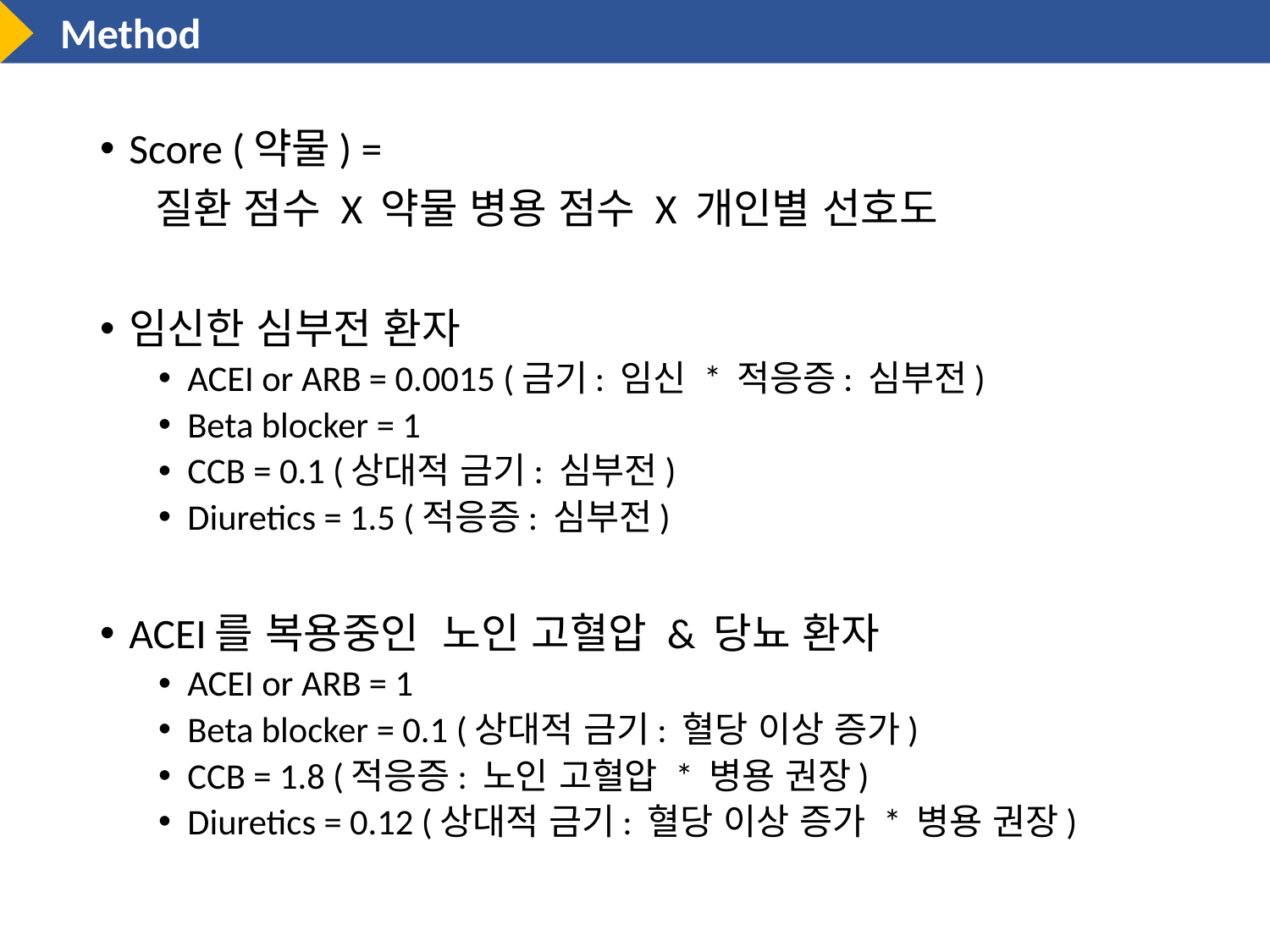

Method

Score (약물) =
    질환 점수 X 약물 병용 점수 X 개인별 선호도

임신한 심부전 환자
ACEI or ARB = 0.0015 (금기: 임신 * 적응증: 심부전)
Beta blocker = 1
CCB = 0.1 (상대적 금기: 심부전)
Diuretics = 1.5 (적응증: 심부전)

ACEI를 복용중인  노인 고혈압 & 당뇨 환자
ACEI or ARB = 1
Beta blocker = 0.1 (상대적 금기: 혈당 이상 증가)
CCB = 1.8 (적응증: 노인 고혈압 * 병용 권장)
Diuretics = 0.12 (상대적 금기: 혈당 이상 증가 * 병용 권장)